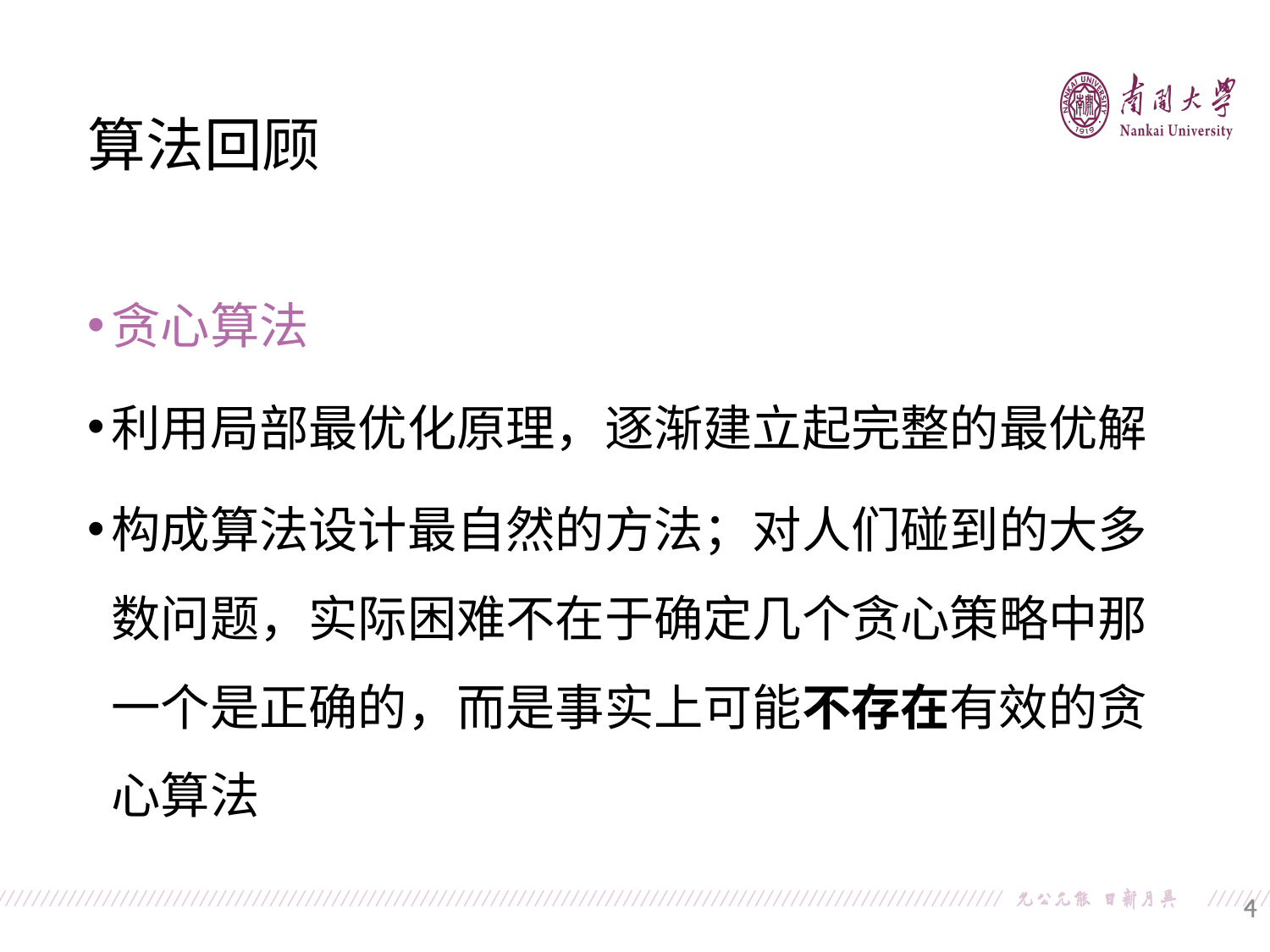

算法回顾
贪心算法
利用局部最优化原理，逐渐建立起完整的最优解
构成算法设计最自然的方法；对人们碰到的大多数问题，实际困难不在于确定几个贪心策略中那一个是正确的，而是事实上可能不存在有效的贪心算法
4